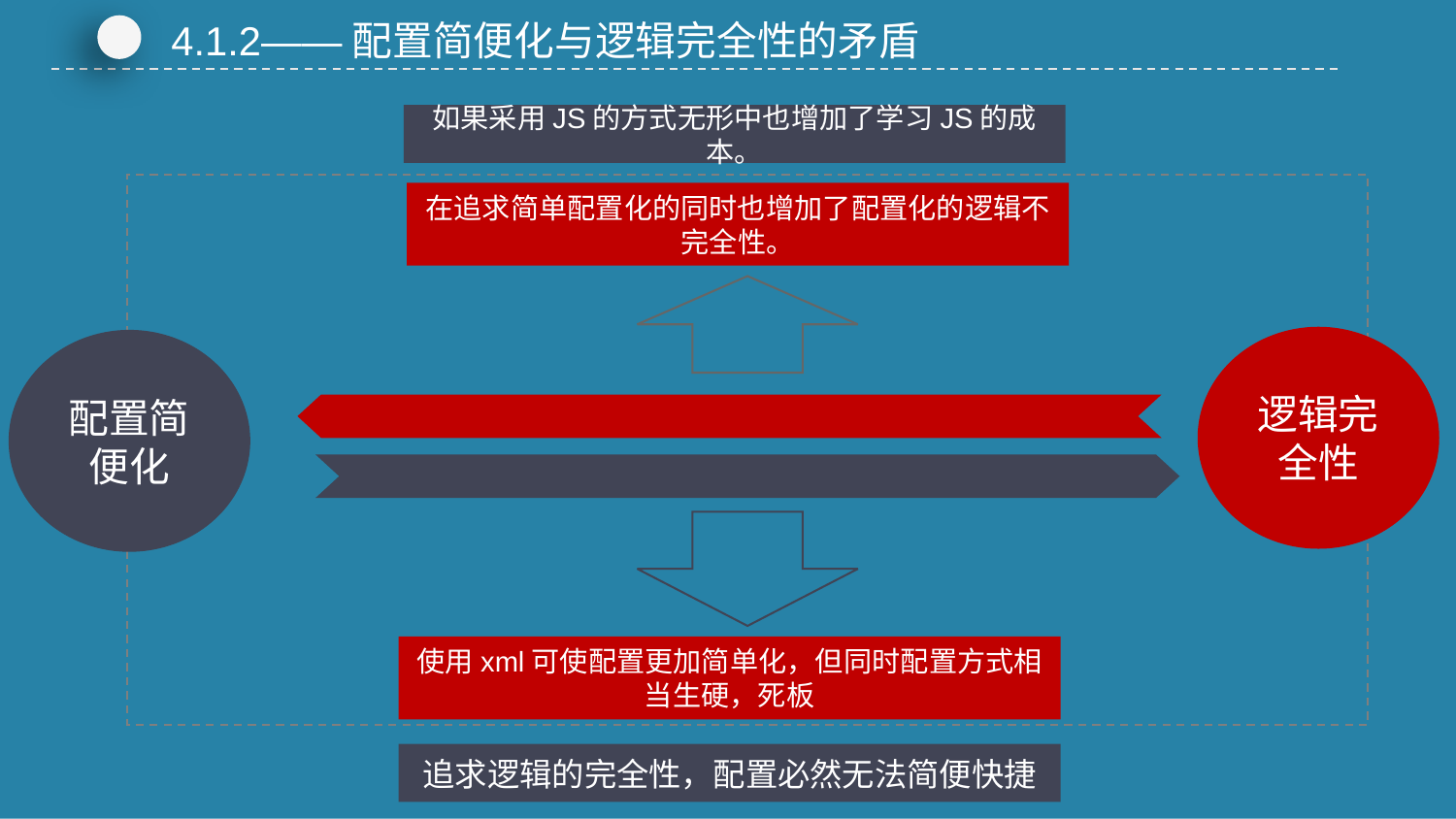

4.1.2——配置简便化与逻辑完全性的矛盾

如果采用JS的方式无形中也增加了学习JS的成本。

在追求简单配置化的同时也增加了配置化的逻辑不完全性。

逻辑完全性
配置简便化

使用xml可使配置更加简单化，但同时配置方式相当生硬，死板
追求逻辑的完全性，配置必然无法简便快捷